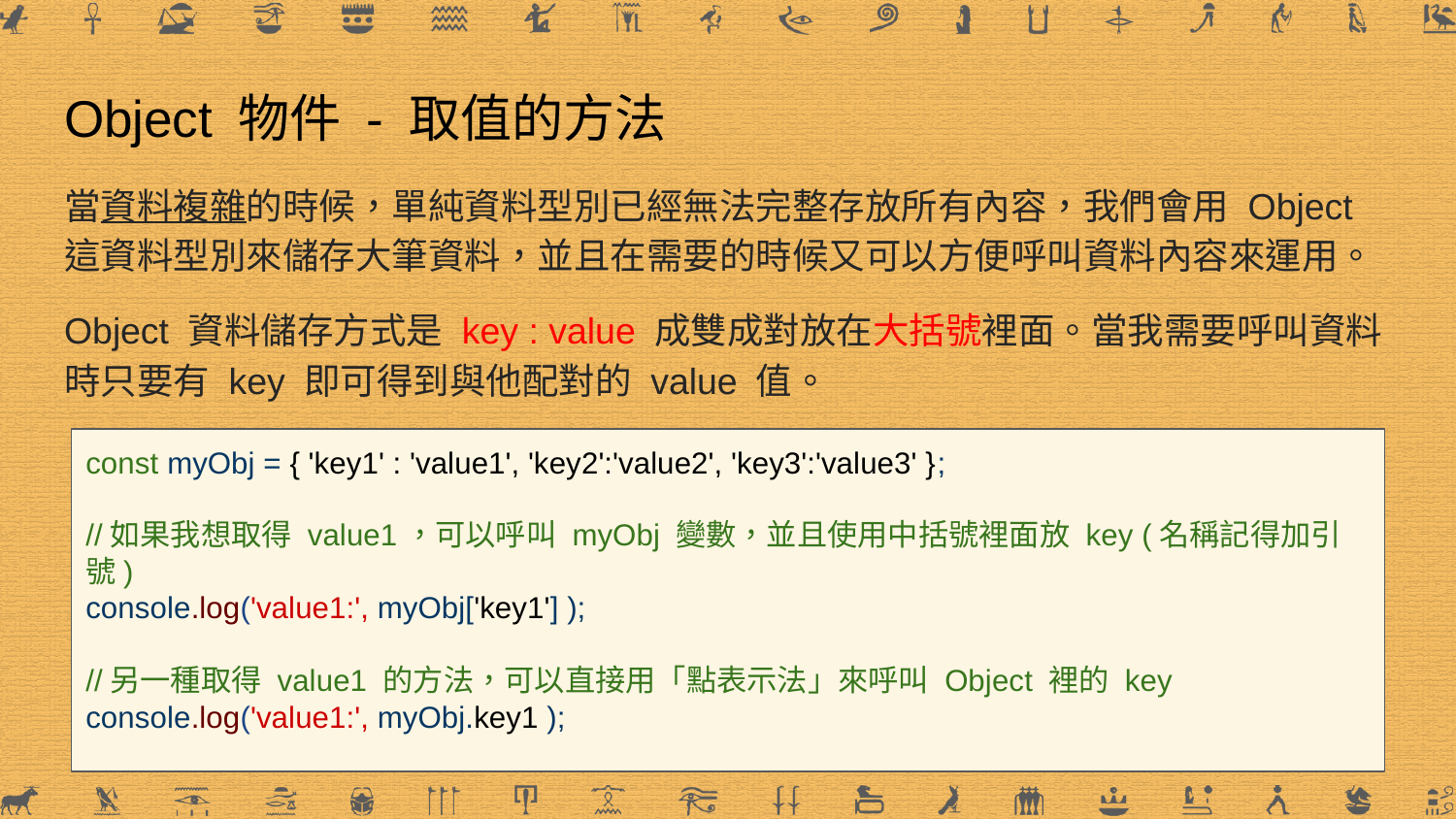

# Object 物件 - 取值的方法
當資料複雜的時候，單純資料型別已經無法完整存放所有內容，我們會用 Object 這資料型別來儲存大筆資料，並且在需要的時候又可以方便呼叫資料內容來運用。
Object 資料儲存方式是 key : value 成雙成對放在大括號裡面。當我需要呼叫資料時只要有 key 即可得到與他配對的 value 值。
const myObj = { 'key1' : 'value1', 'key2':'value2', 'key3':'value3' };

//如果我想取得 value1，可以呼叫 myObj 變數，並且使用中括號裡面放 key (名稱記得加引號)
console.log('value1:', myObj['key1'] );

//另一種取得 value1 的方法，可以直接用「點表示法」來呼叫 Object 裡的 key
console.log('value1:', myObj.key1 );